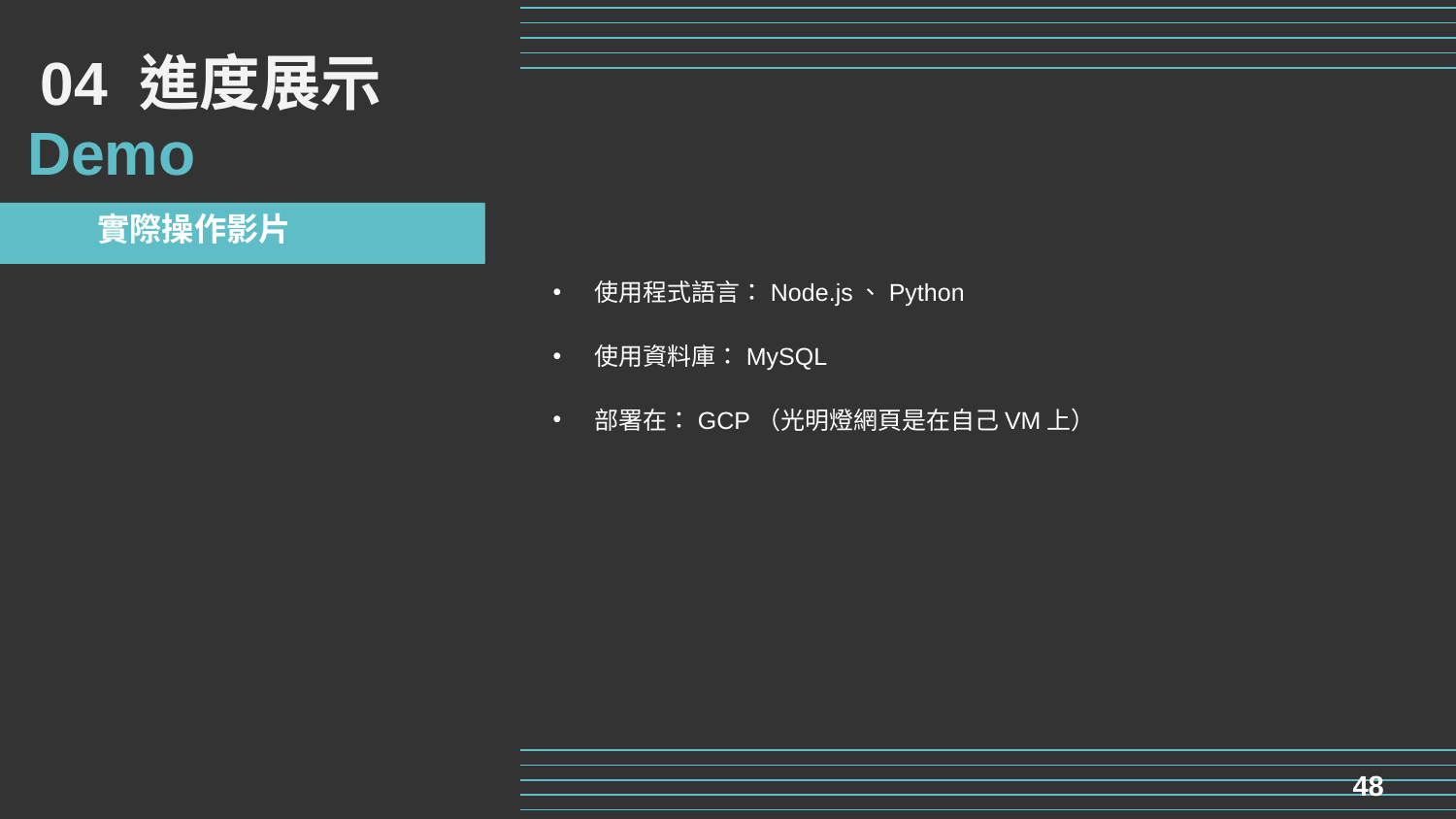

04 進度展示

Demo
實際操作影片

使用程式語言：Node.js、Python
使用資料庫：MySQL
部署在：GCP（光明燈網頁是在自己VM上）
48
48